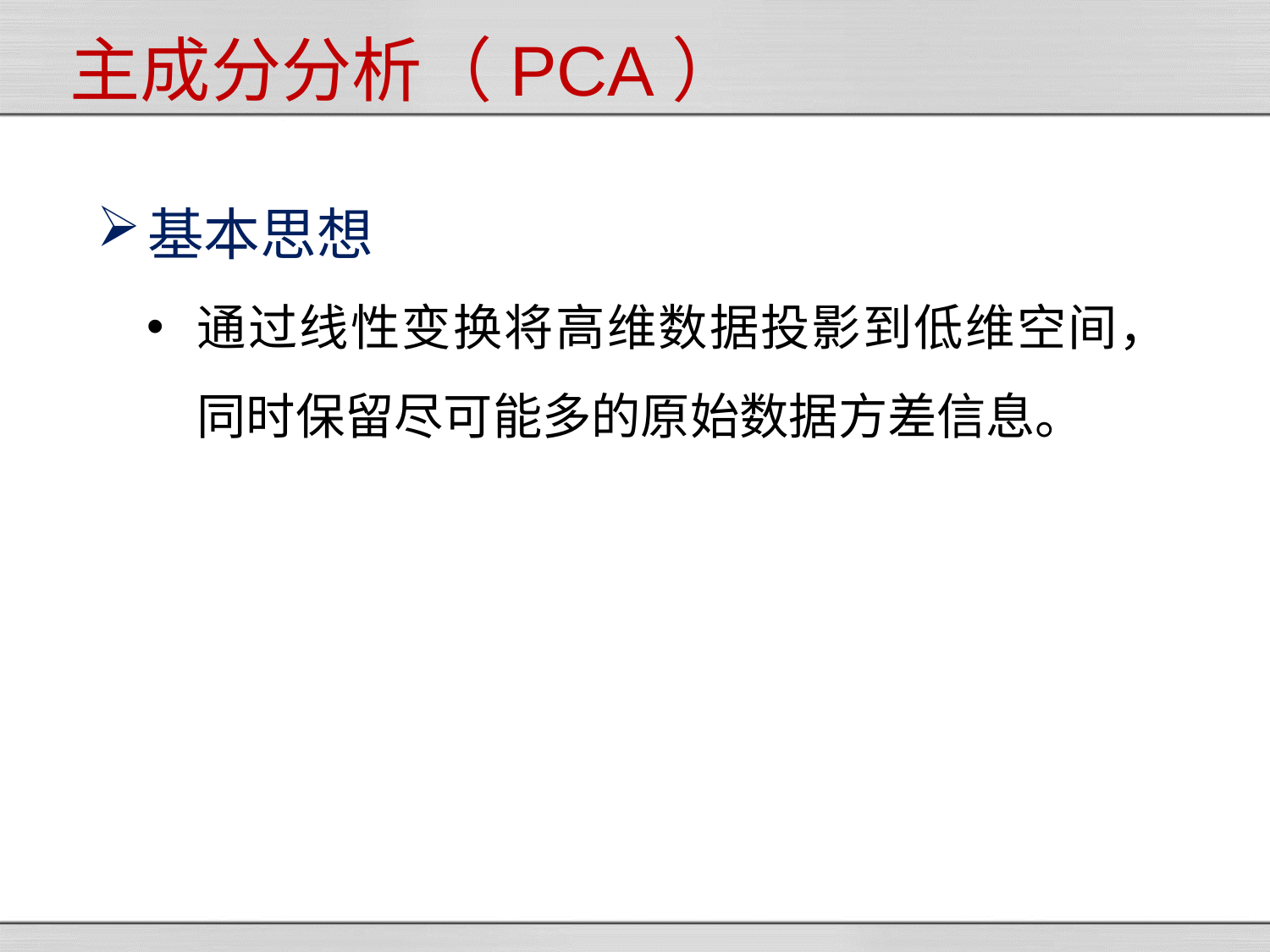

主成分分析（PCA）
基本思想
通过线性变换将高维数据投影到低维空间，同时保留尽可能多的原始数据方差信息。